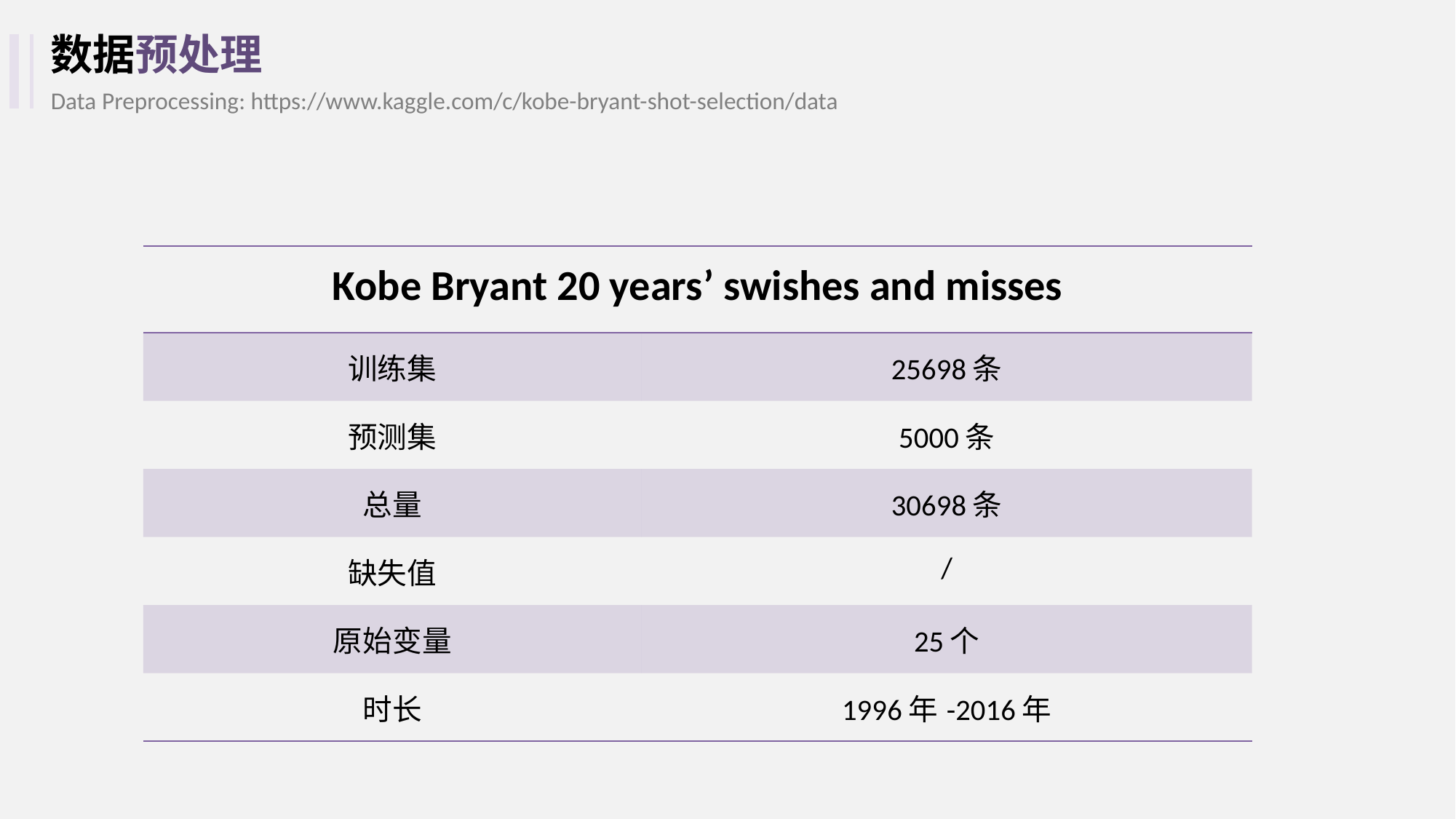

数据预处理
Data Preprocessing: https://www.kaggle.com/c/kobe-bryant-shot-selection/data
| Kobe Bryant 20 years’ swishes and misses |  |
| --- | --- |
| 训练集 | 25698条 |
| 预测集 | 5000条 |
| 总量 | 30698条 |
| 缺失值 | / |
| 原始变量 | 25个 |
| 时长 | 1996年-2016年 |